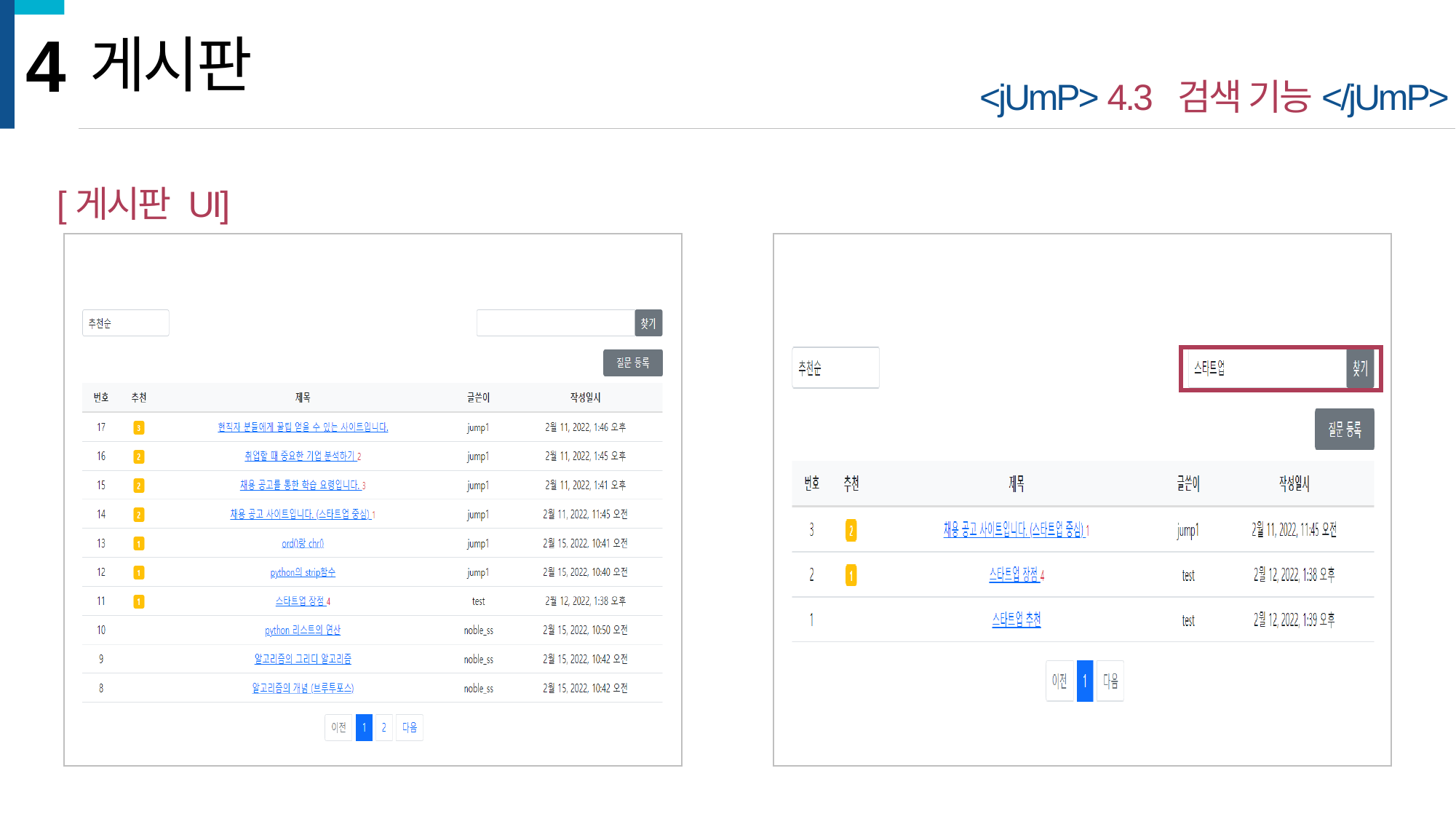

4
게시판
<jUmP> 4.3  검색 기능</jUmP>
[게시판 UI]

 * 질문 등록 버튼 생성